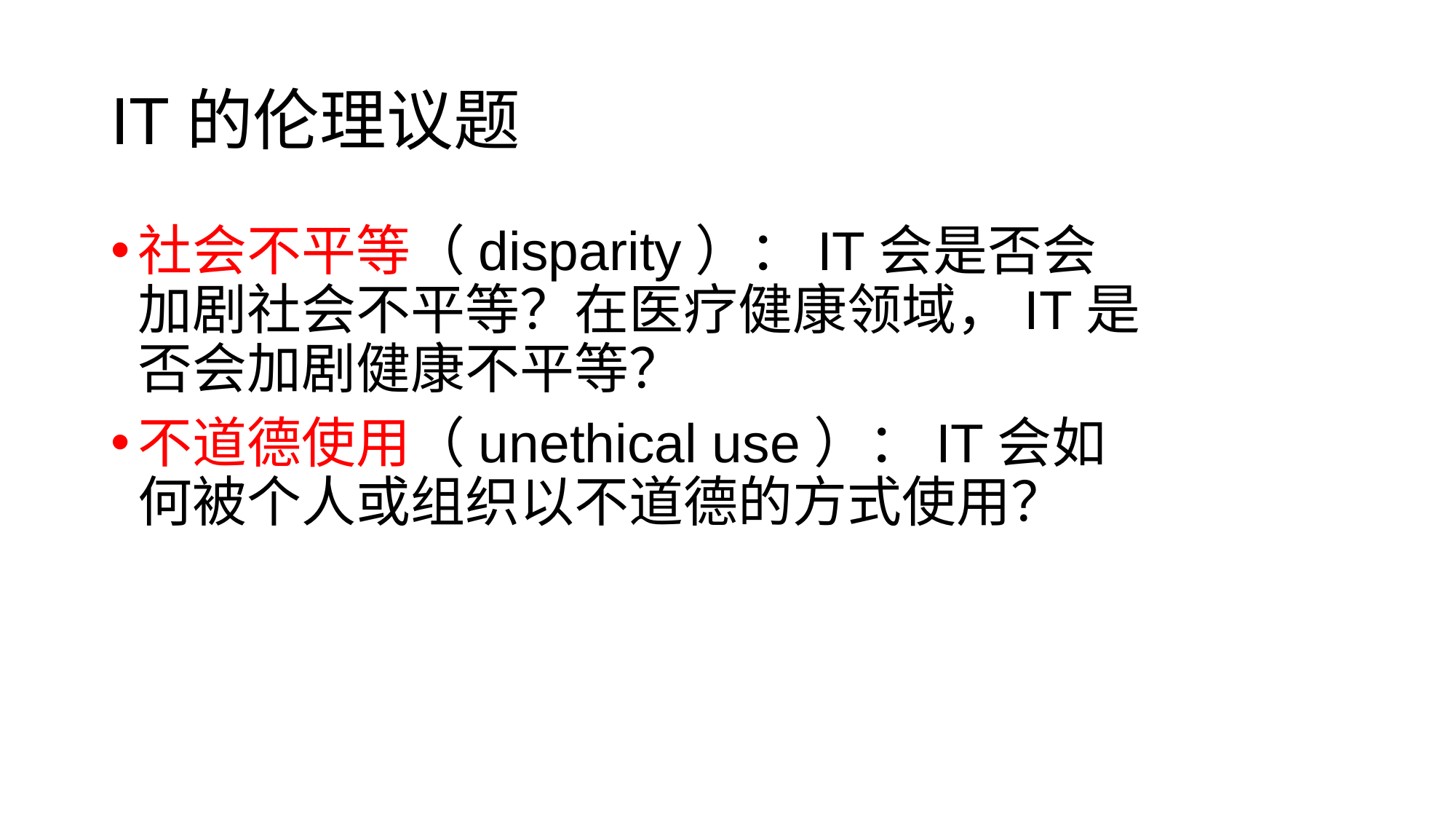

# IT的伦理议题
社会不平等（disparity）：IT会是否会加剧社会不平等？在医疗健康领域，IT是否会加剧健康不平等？
不道德使用（unethical use）：IT会如何被个人或组织以不道德的方式使用？